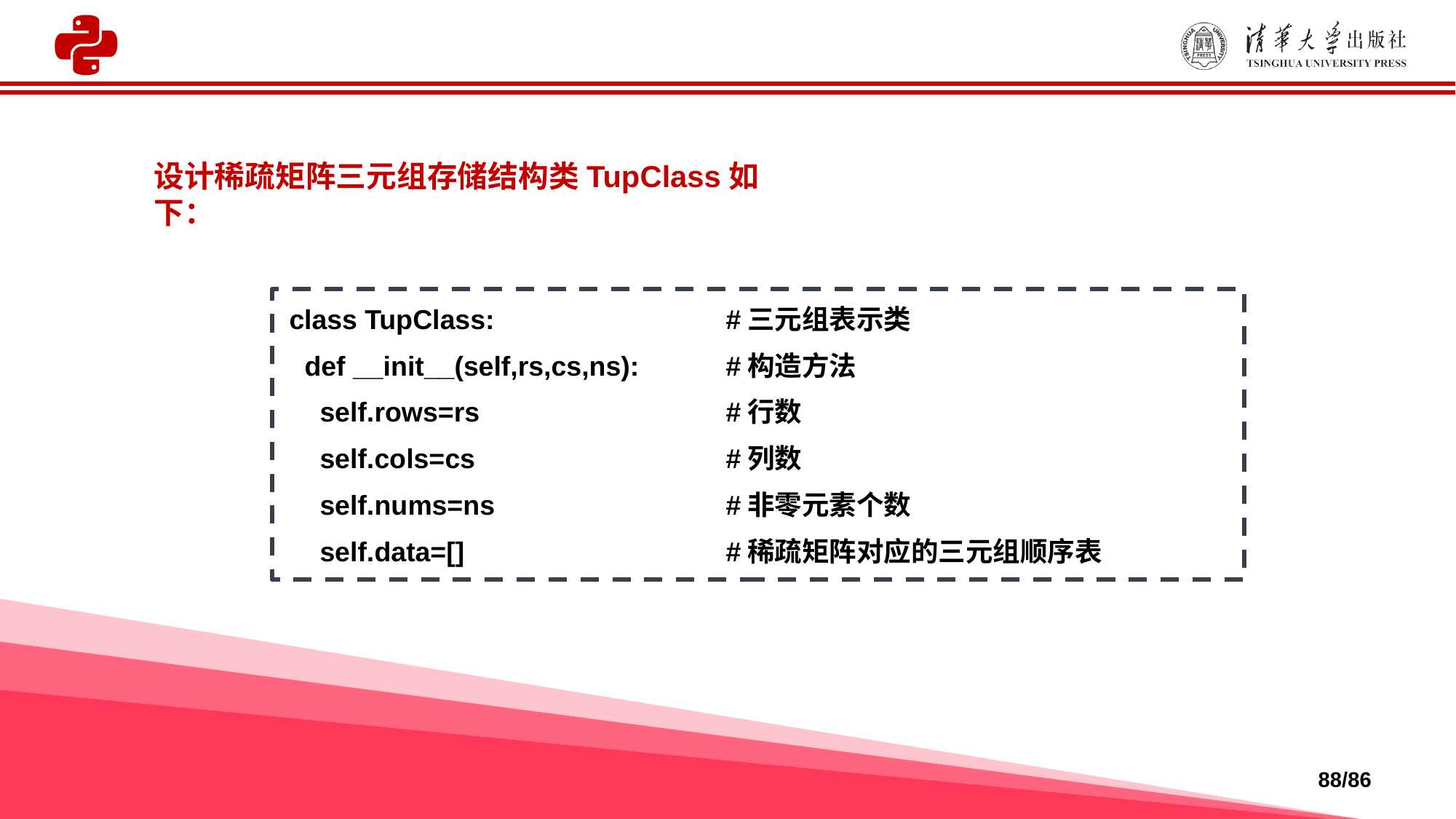

设计稀疏矩阵三元组存储结构类TupClass如下：
class TupClass:			#三元组表示类
  def __init__(self,rs,cs,ns):  	#构造方法
    self.rows=rs			#行数
    self.cols=cs			#列数
    self.nums=ns			#非零元素个数
    self.data=[]			#稀疏矩阵对应的三元组顺序表

88/86